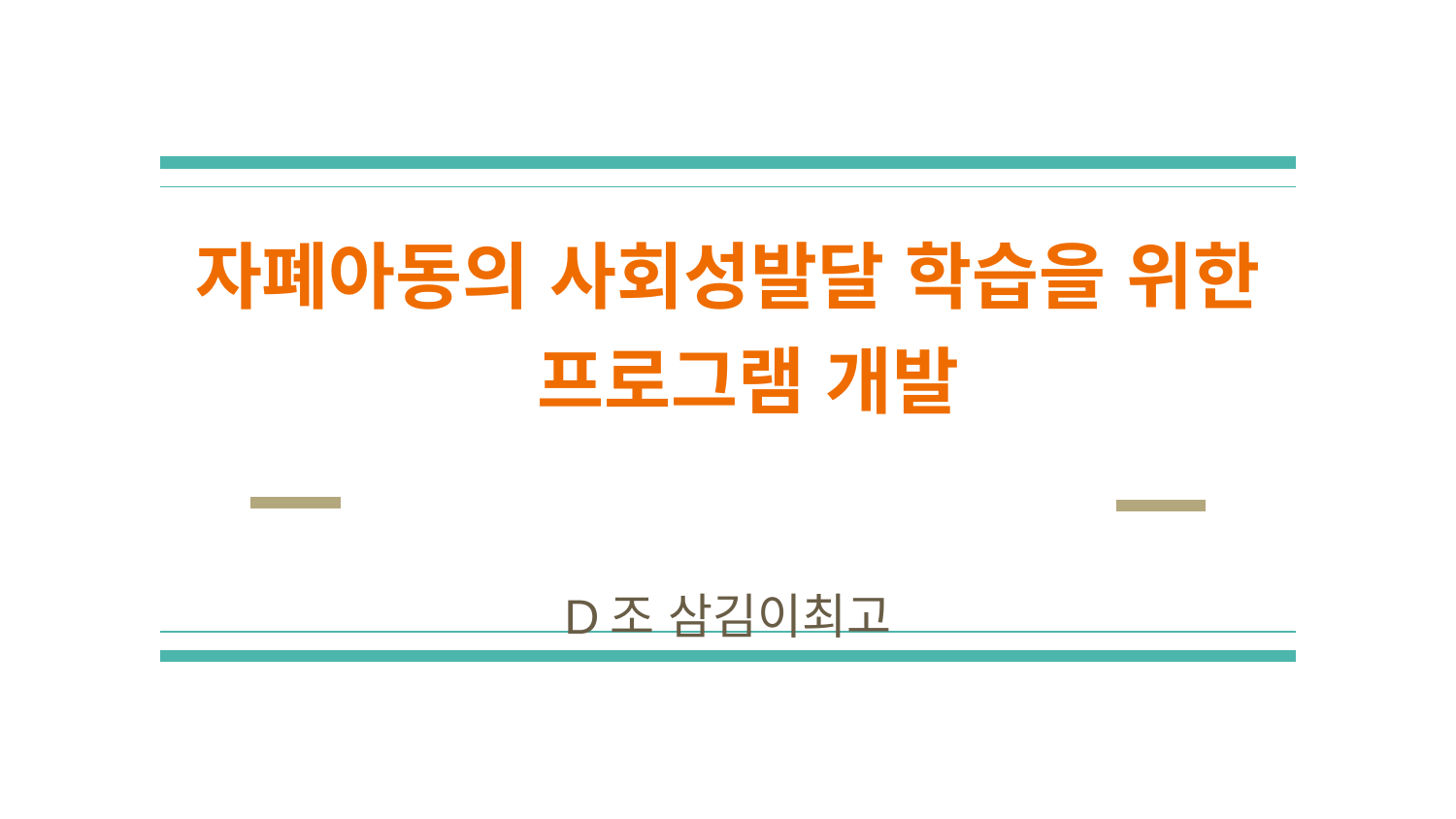

# 자폐아동의 사회성발달 학습을 위한
 프로그램 개발
D조 삼김이최고